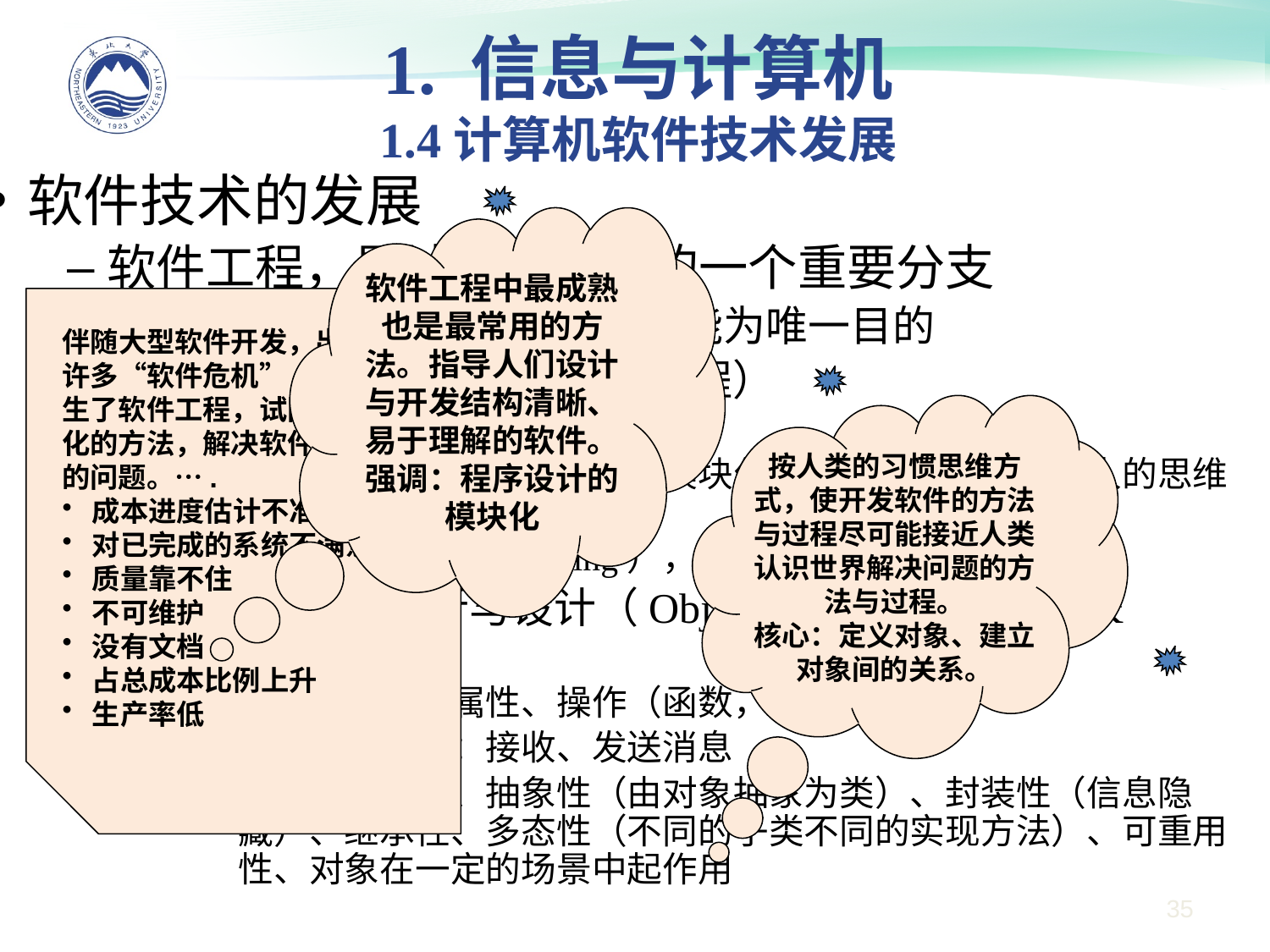

1. 信息与计算机
1.4计算机软件技术发展
软件技术的发展
软件工程，是计算机科学的一个重要分支
实现功能的方法，以实现功能为唯一目的
结构化分析与设计 （面向过程）
由顶向下，分析和解决问题
由底向上，强调程序设计的模块化，把一个大程序按照人的思维能理解的大小规模进行分解
模块间低耦合（coupling），模块内高内聚（cohesion）
面向对象的分析与设计（Object-Oriented Analysis & Design)
对象的定义：属性、操作（函数，功能，方法）
对象间的关系：接收、发送消息
特点：普遍性、抽象性（由对象抽象为类）、封装性（信息隐藏）、继承性、多态性（不同的子类不同的实现方法）、可重用性、对象在一定的场景中起作用

软件工程中最成熟也是最常用的方法。指导人们设计与开发结构清晰、易于理解的软件。
强调：程序设计的模块化
伴随大型软件开发，出现了许多“软件危机”，为此产生了软件工程，试图用工程化的方法，解决软件开发中的问题。….
成本进度估计不准
对已完成的系统不满意
质量靠不住
不可维护
没有文档
占总成本比例上升
生产率低

按人类的习惯思维方式，使开发软件的方法与过程尽可能接近人类认识世界解决问题的方法与过程。
核心：定义对象、建立对象间的关系。

35